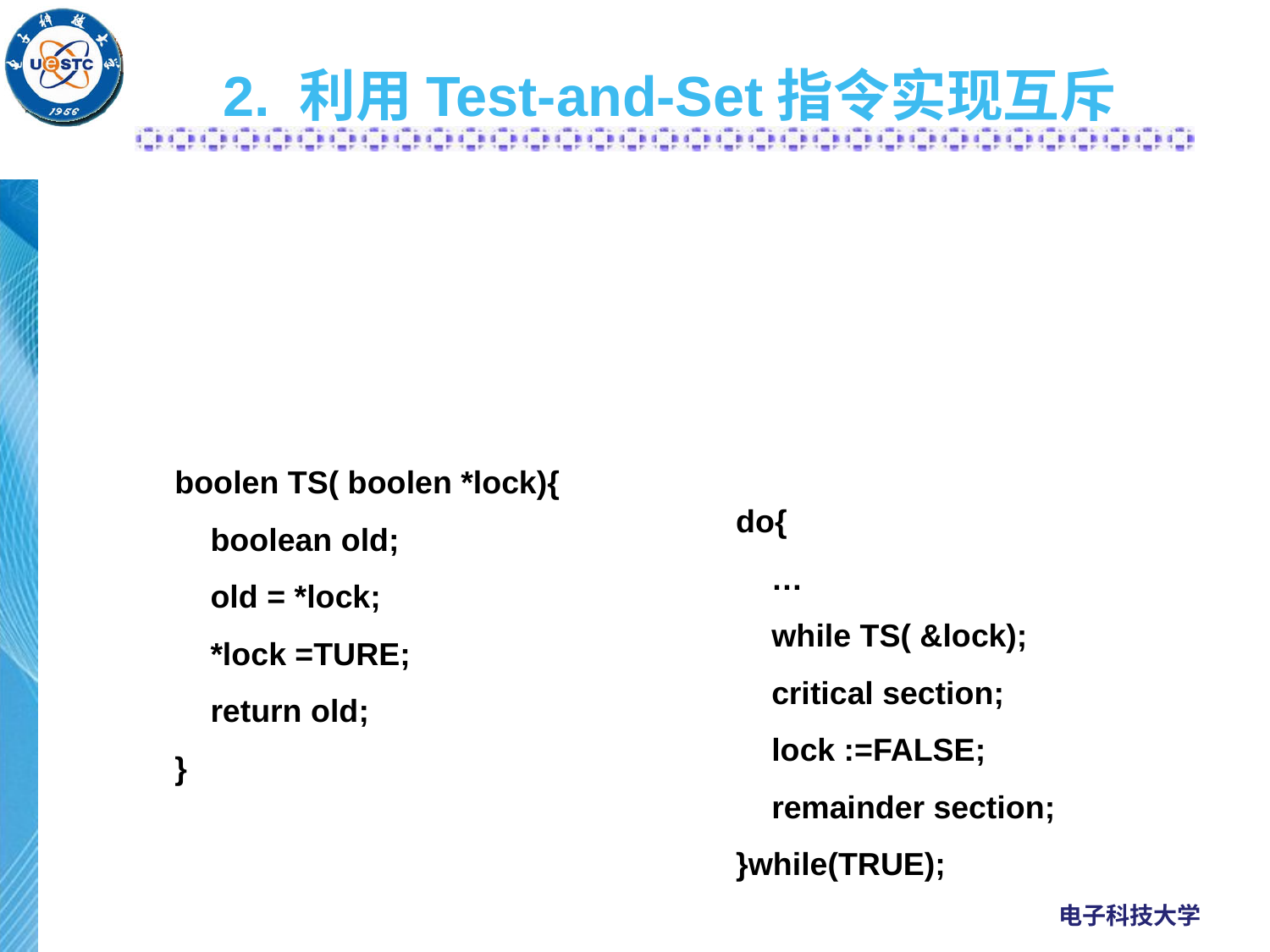

# 2. 利用Test-and-Set指令实现互斥
这是一种借助一条硬件指令——“测试并建立”指令TS(Test-and-Set)以实现互斥的方法。在许多计算机中都提供了这种指令。
boolen TS( boolen *lock){
    boolean old;
    old = *lock;
    *lock =TURE;
    return old;
}
do{
    …
    while TS( &lock);
    critical section;
    lock :=FALSE;
    remainder section;
}while(TRUE);